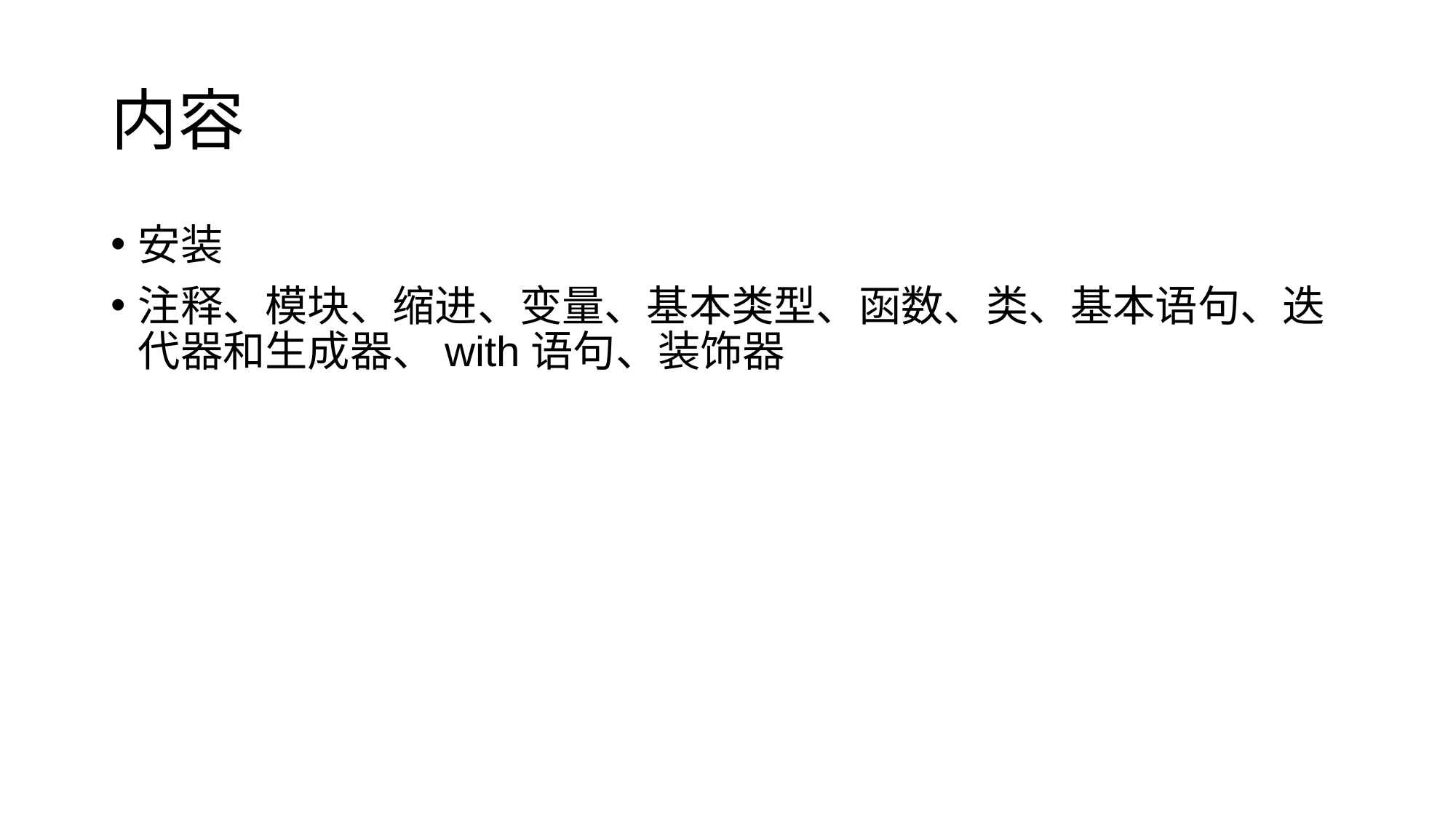

# 内容
安装
注释、模块、缩进、变量、基本类型、函数、类、基本语句、迭代器和生成器、with语句、装饰器